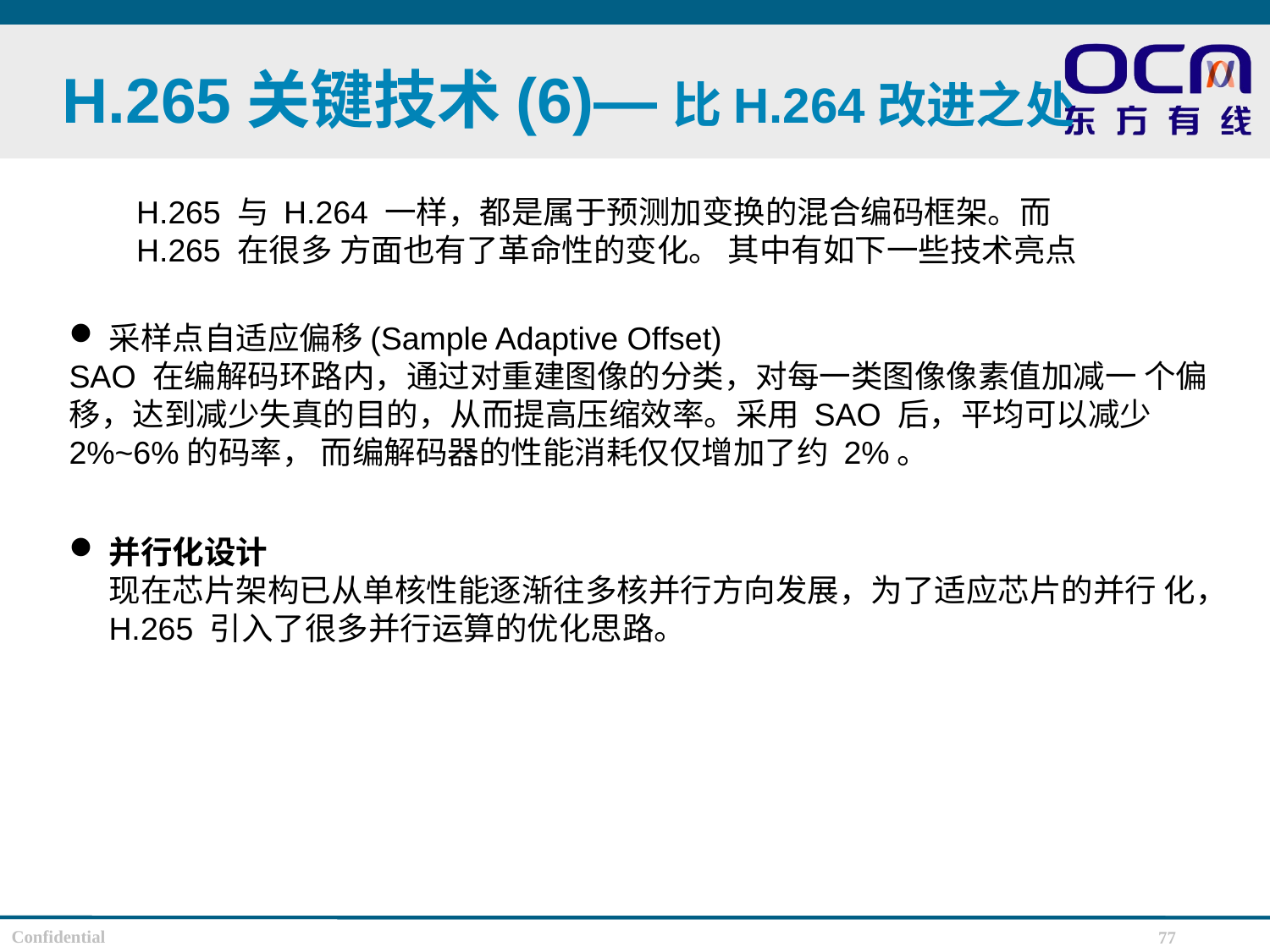

# H.265关键技术(6)—比H.264改进之处
H.265 与 H.264 一样，都是属于预测加变换的混合编码框架。而 H.265 在很多 方面也有了革命性的变化。 其中有如下一些技术亮点
采样点自适应偏移(Sample Adaptive Offset)
SAO 在编解码环路内，通过对重建图像的分类，对每一类图像像素值加减一 个偏移，达到减少失真的目的，从而提高压缩效率。采用 SAO 后，平均可以减少 2%~6%的码率， 而编解码器的性能消耗仅仅增加了约 2%。
并行化设计
现在芯片架构已从单核性能逐渐往多核并行方向发展，为了适应芯片的并行 化， H.265 引入了很多并行运算的优化思路。
77